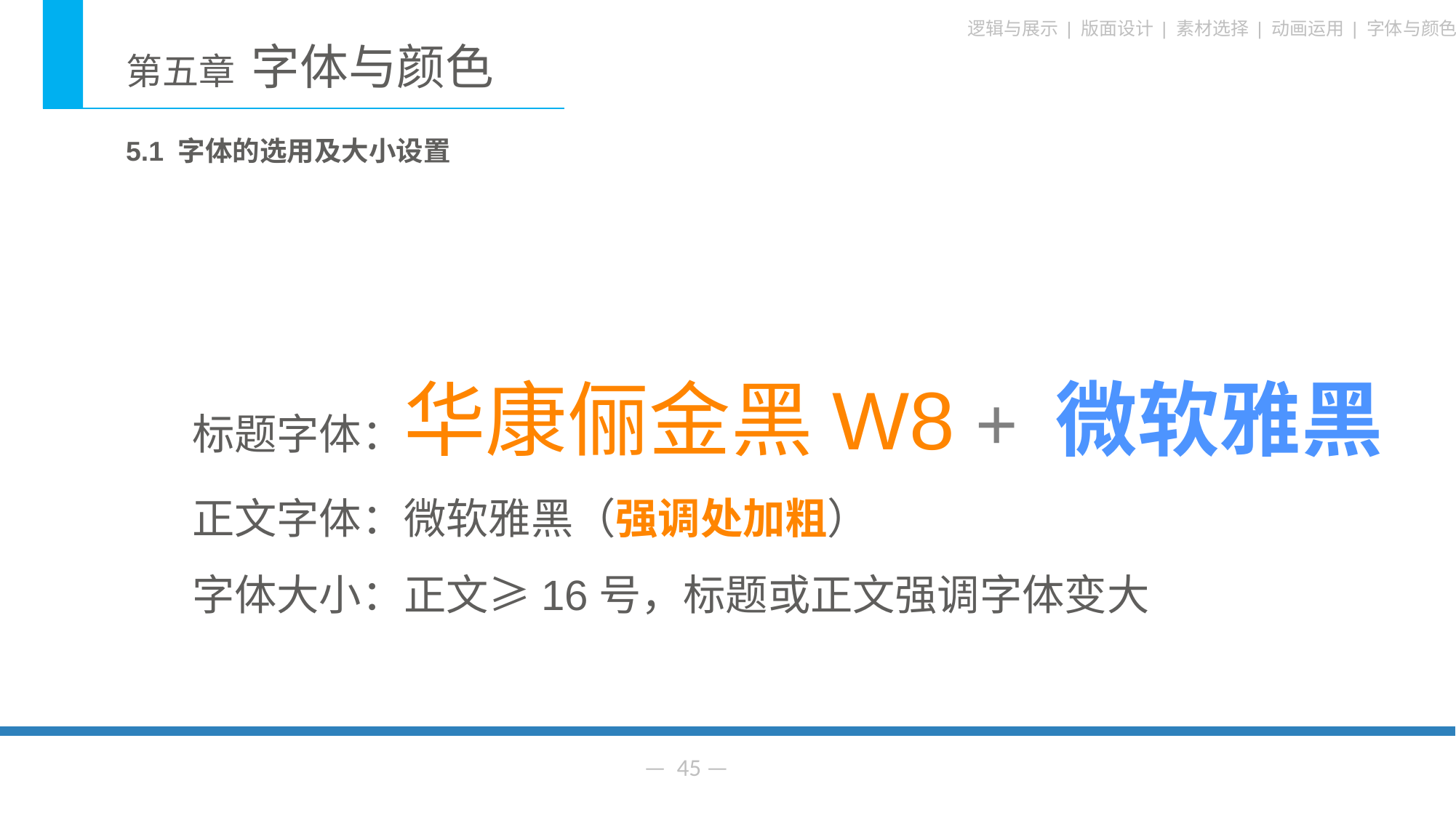

5.1 字体的选用及大小设置
标题字体：华康俪金黑W8 + 微软雅黑
正文字体：微软雅黑（强调处加粗）
字体大小：正文≥16号，标题或正文强调字体变大